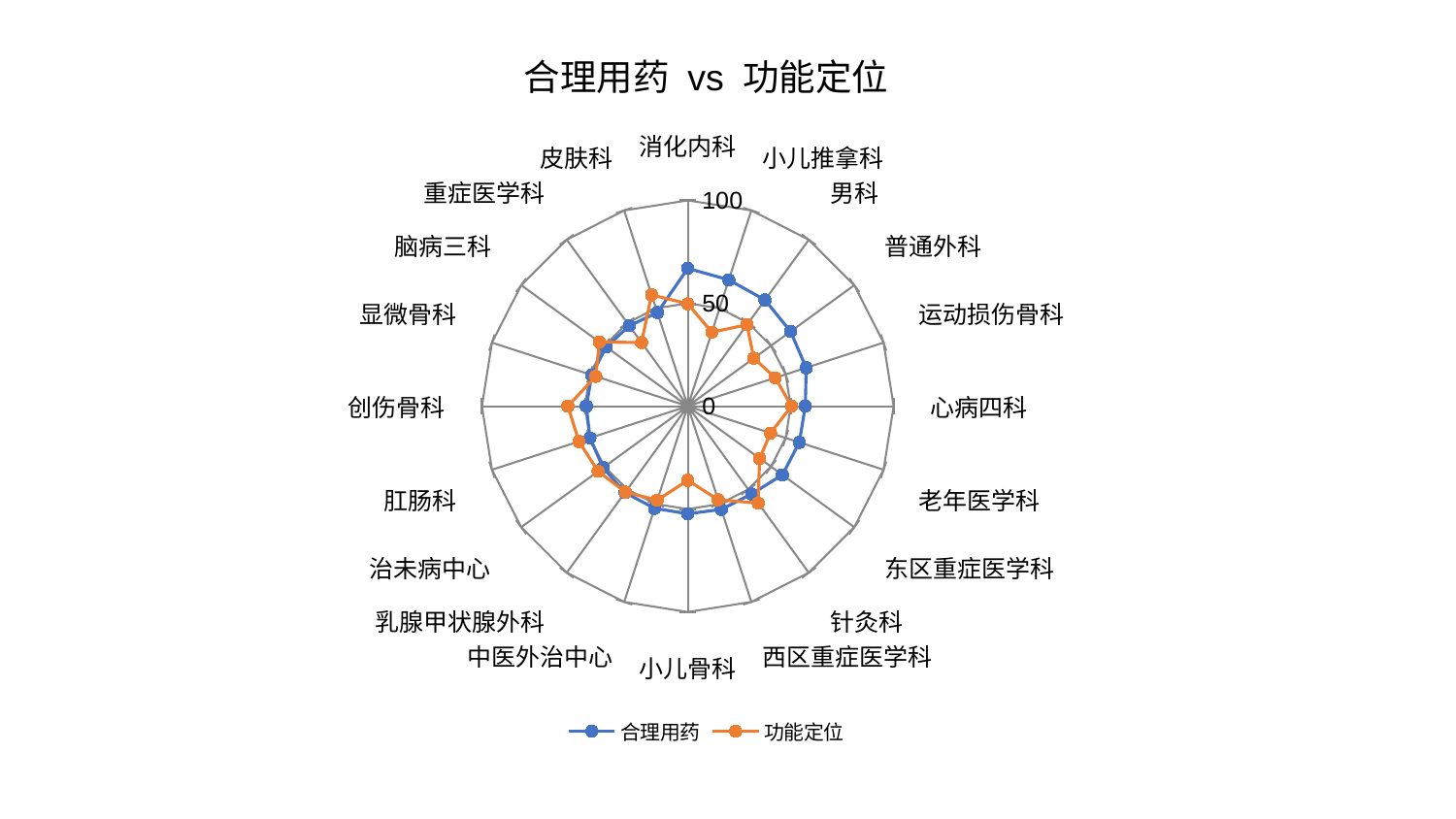

### Chart: 合理用药 vs 功能定位

| Category | 合理用药 | 功能定位 |
|---|---|---|
| 消化内科 | 66.96464749154566 | 49.763613758803295 |
| 小儿推拿科 | 64.5293849848114 | 37.794581261135974 |
| 男科 | 63.81983635637631 | 48.922289256340505 |
| 普通外科 | 61.757006226855474 | 39.67939215766578 |
| 运动损伤骨科 | 60.49275727443726 | 44.68579519632219 |
| 心病四科 | 57.11933871694856 | 50.36342754660435 |
| 老年医学科 | 56.9753612116954 | 42.27514450779174 |
| 东区重症医学科 | 56.82297404016394 | 43.18400608035906 |
| 针灸科 | 52.755737340425924 | 58.20988624647264 |
| 西区重症医学科 | 52.74312154509345 | 47.8204791805282 |
| 小儿骨科 | 52.28618884864217 | 36.02706754117045 |
| 中医外治中心 | 52.18829422770733 | 48.0311542912895 |
| 乳腺甲状腺外科 | 51.90041045863434 | 51.571986105665665 |
| 治未病中心 | 50.851479275354336 | 53.83963303194287 |
| 肛肠科 | 49.967306231092586 | 55.55992452797738 |
| 创伤骨科 | 49.27519711845432 | 58.262652276837215 |
| 显微骨科 | 49.05842766094619 | 47.00179722218822 |
| 脑病三科 | 49.00393589368499 | 53.06063335965176 |
| 重症医学科 | 48.28817610676066 | 38.22588193750426 |
| 皮肤科 | 47.828581114068086 | 56.88499821572404 |
52